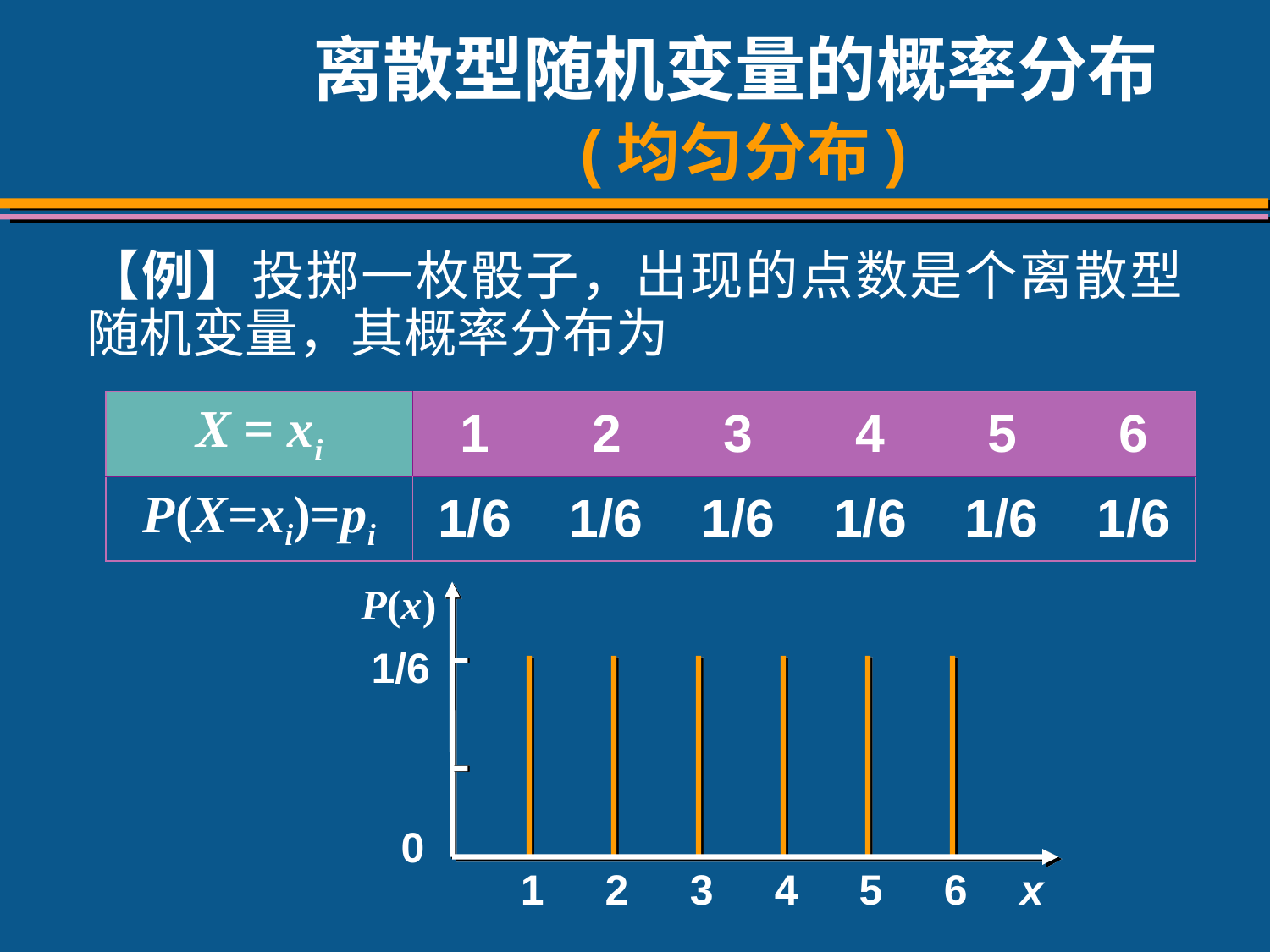

# 离散型随机变量的概率分布 (均匀分布)
【例】投掷一枚骰子，出现的点数是个离散型随机变量，其概率分布为
| X = xi | 1 2 3 4 5 6 |
| --- | --- |
| P(X=xi)=pi | 1/6 1/6 1/6 1/6 1/6 1/6 |
P(x)
1/6
0

1
2
3
4
5
6
x